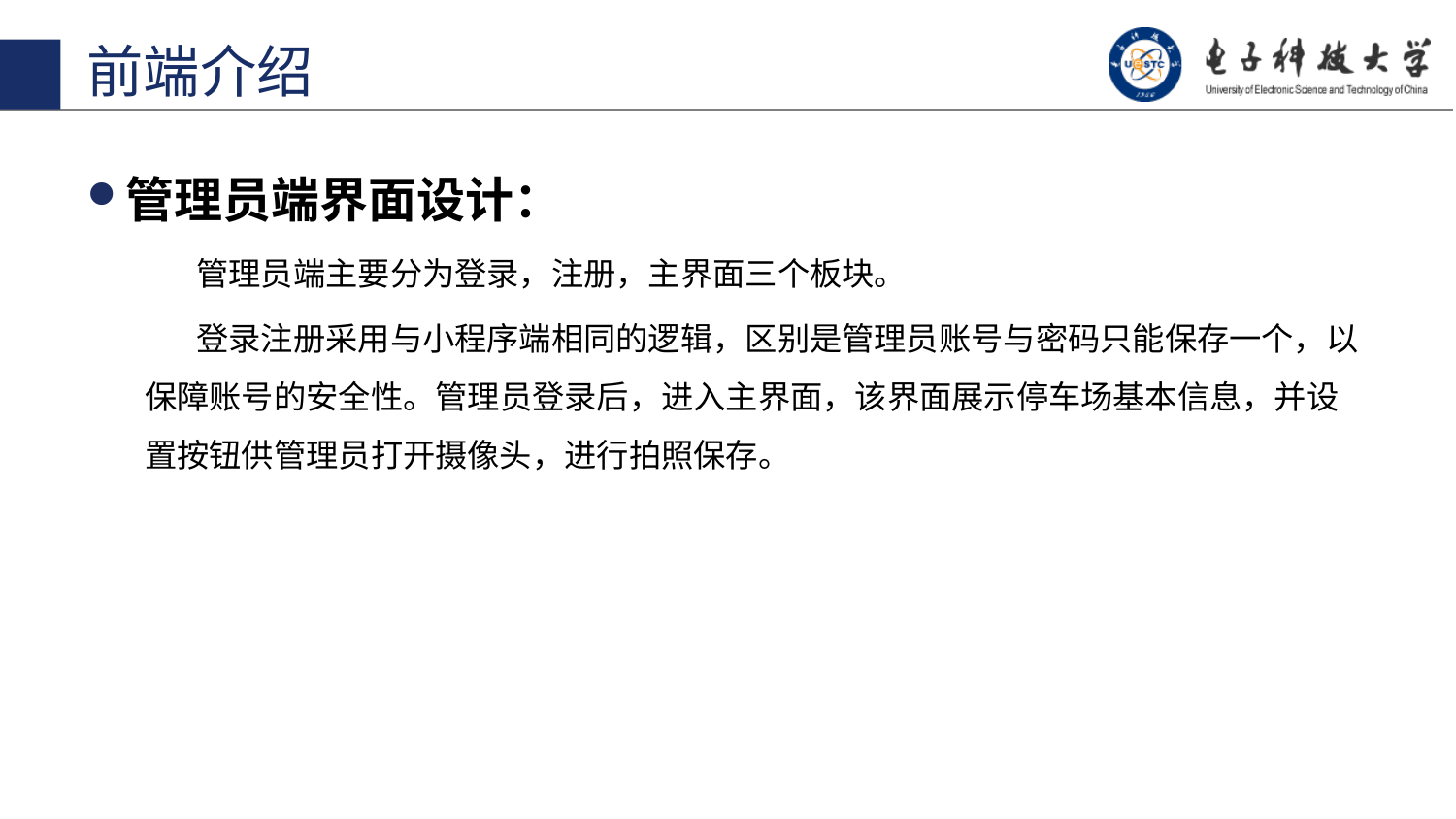

前端介绍
管理员端界面设计：
      管理员端主要分为登录，注册，主界面三个板块。
      登录注册采用与小程序端相同的逻辑，区别是管理员账号与密码只能保存一个，以保障账号的安全性。管理员登录后，进入主界面，该界面展示停车场基本信息，并设置按钮供管理员打开摄像头，进行拍照保存。
11